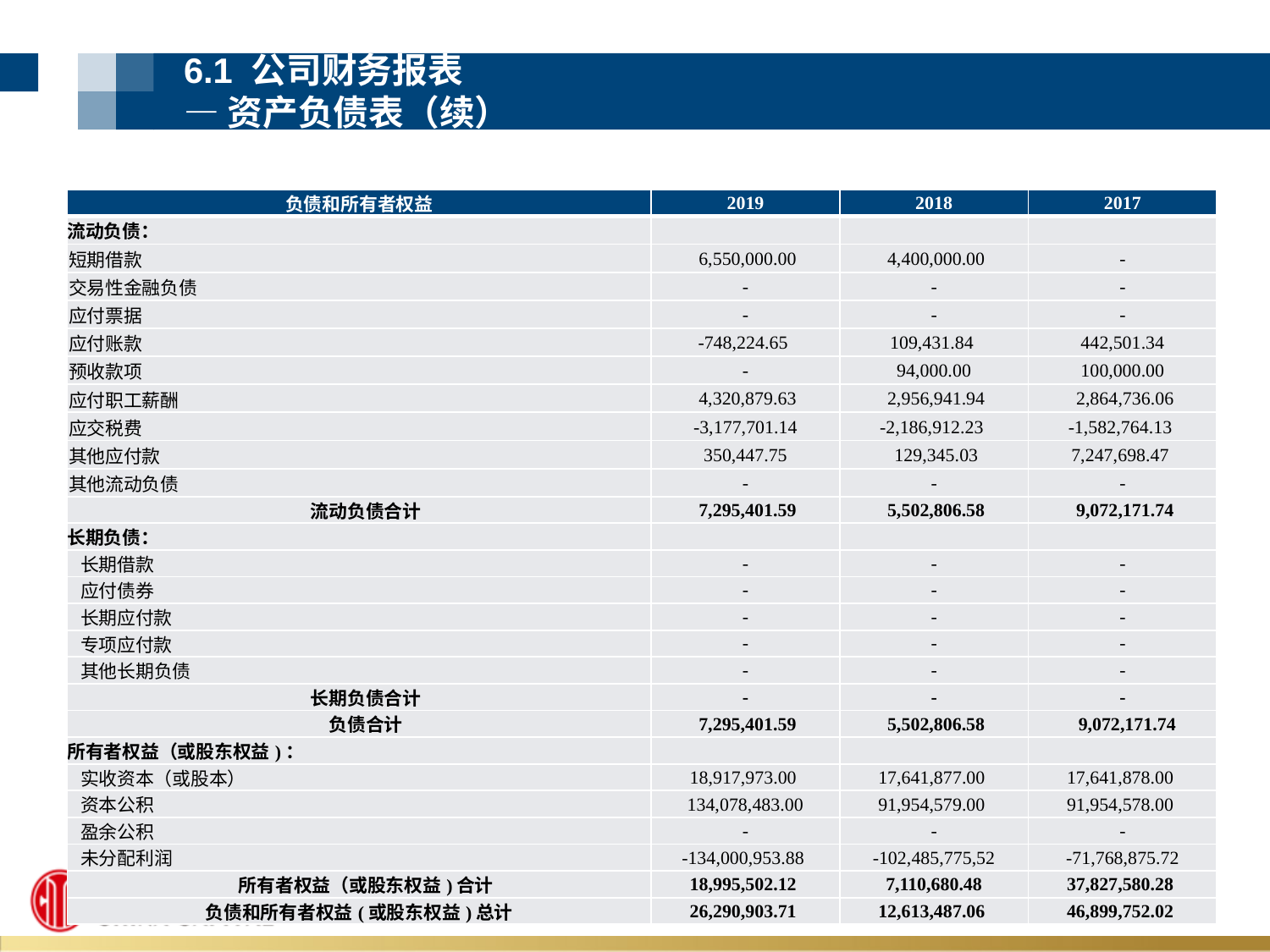

6.1 公司财务报表
—资产负债表（续）
| 负债和所有者权益 | 2019 | 2018 | 2017 |
| --- | --- | --- | --- |
| 流动负债： |  |  |  |
| 短期借款 | 6,550,000.00 | 4,400,000.00 | - |
| 交易性金融负债 | - | - | - |
| 应付票据 | - | - | - |
| 应付账款 | -748,224.65 | 109,431.84 | 442,501.34 |
| 预收款项 | - | 94,000.00 | 100,000.00 |
| 应付职工薪酬 | 4,320,879.63 | 2,956,941.94 | 2,864,736.06 |
| 应交税费 | -3,177,701.14 | -2,186,912.23 | -1,582,764.13 |
| 其他应付款 | 350,447.75 | 129,345.03 | 7,247,698.47 |
| 其他流动负债 | - | - | - |
| 流动负债合计 | 7,295,401.59 | 5,502,806.58 | 9,072,171.74 |
| 长期负债： |  |  |  |
| 长期借款 | - | - | - |
| 应付债券 | - | - | - |
| 长期应付款 | - | - | - |
| 专项应付款 | - | - | - |
| 其他长期负债 | - | - | - |
| 长期负债合计 | - | - | - |
| 负债合计 | 7,295,401.59 | 5,502,806.58 | 9,072,171.74 |
| 所有者权益（或股东权益)： |  |  |  |
| 实收资本（或股本） | 18,917,973.00 | 17,641,877.00 | 17,641,878.00 |
| 资本公积 | 134,078,483.00 | 91,954,579.00 | 91,954,578.00 |
| 盈余公积 | - | - | - |
| 未分配利润 | -134,000,953.88 | -102,485,775,52 | -71,768,875.72 |
| 所有者权益（或股东权益)合计 | 18,995,502.12 | 7,110,680.48 | 37,827,580.28 |
| 负债和所有者权益(或股东权益)总计 | 26,290,903.71 | 12,613,487.06 | 46,899,752.02 |